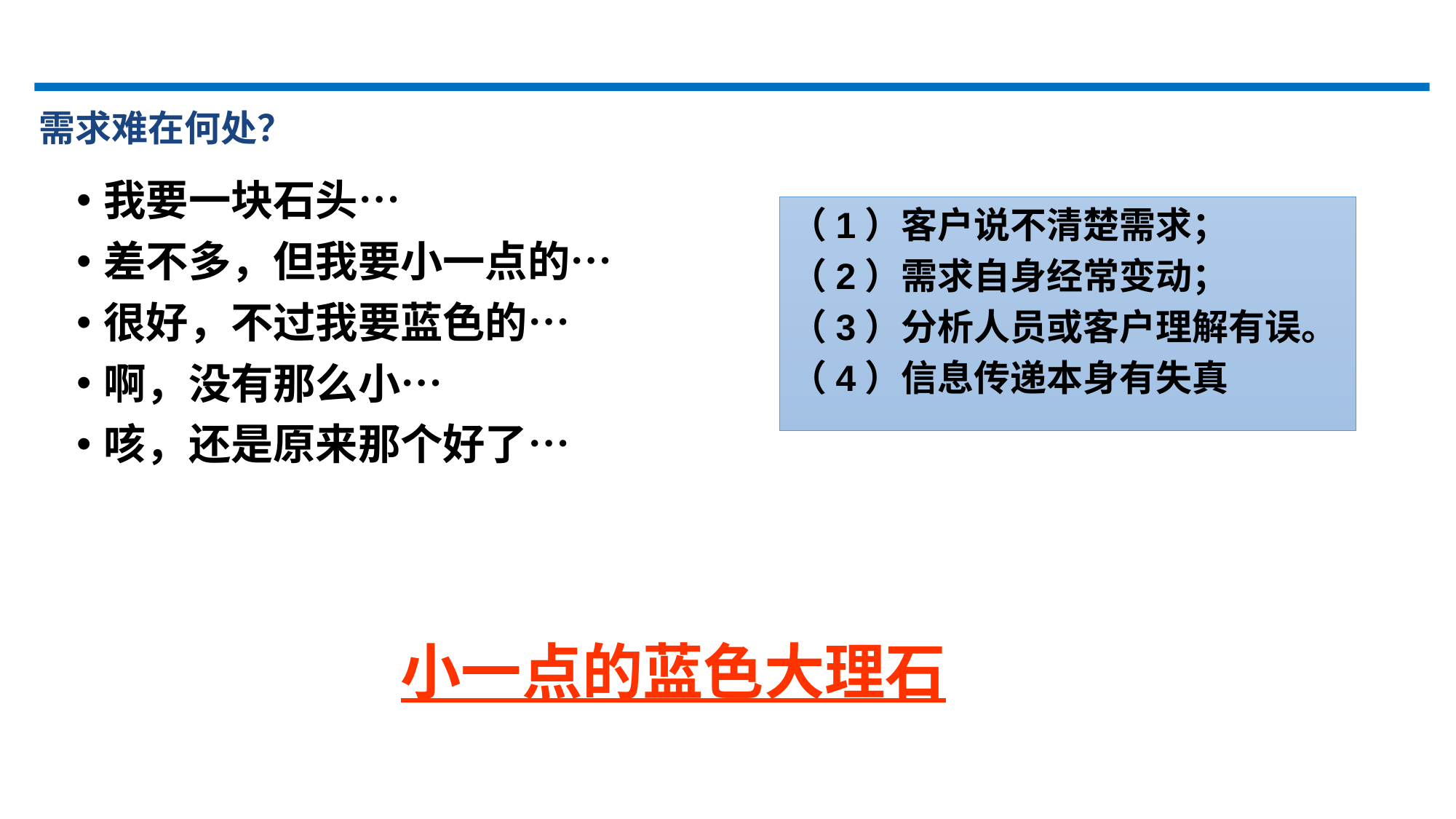

需求难在何处？
我要一块石头…
差不多，但我要小一点的…
很好，不过我要蓝色的…
啊，没有那么小…
咳，还是原来那个好了…
（1）客户说不清楚需求；
（2）需求自身经常变动；
（3）分析人员或客户理解有误。
（4）信息传递本身有失真
小一点的蓝色大理石